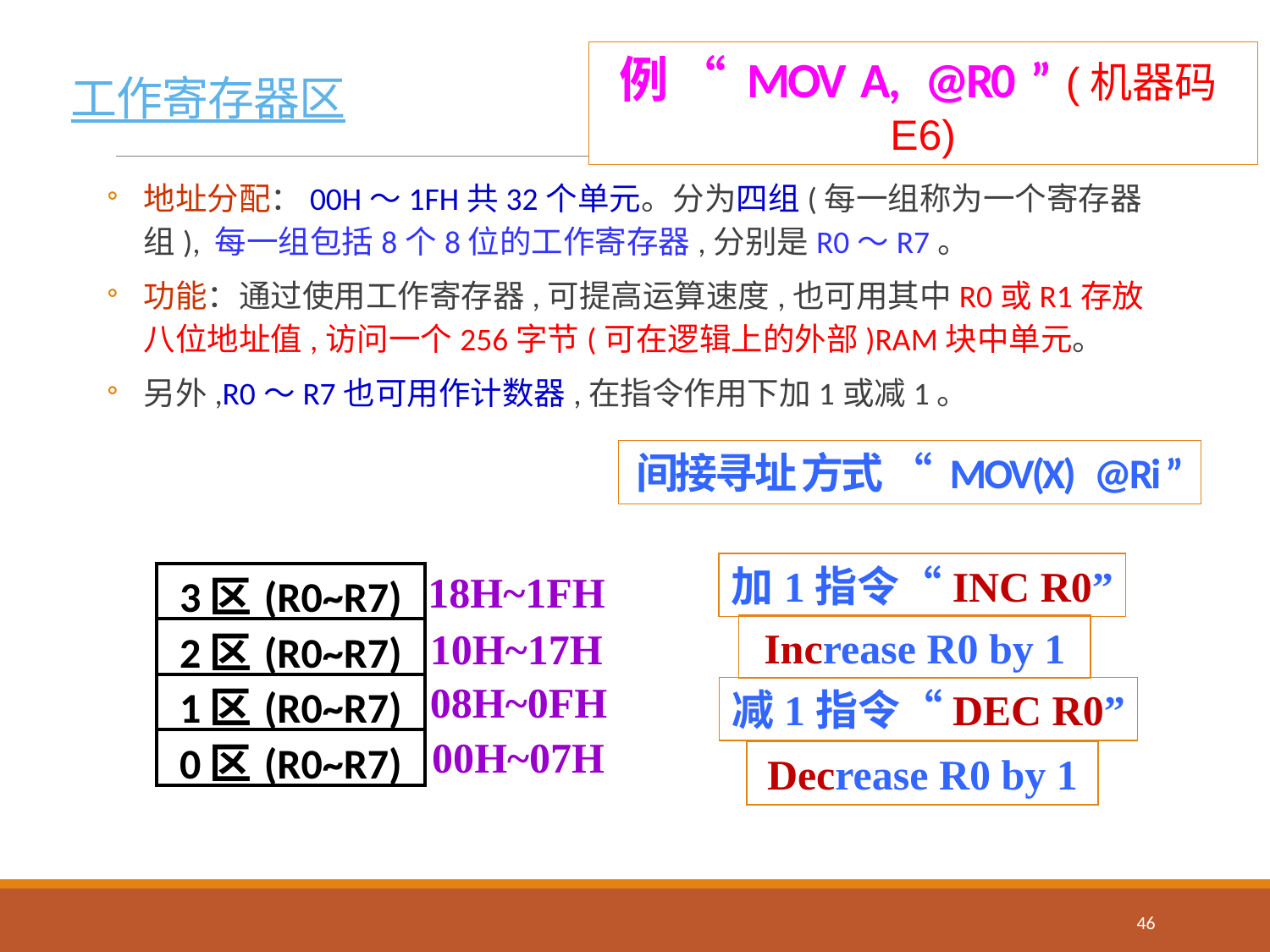

例 “ MOV  A,   @R0  ” (机器码E6)
# 工作寄存器区
地址分配：00H～1FH共32个单元。分为四组(每一组称为一个寄存器组), 每一组包括8个8位的工作寄存器,分别是R0～R7。
功能：通过使用工作寄存器,可提高运算速度,也可用其中R0或R1存放八位地址值,访问一个256字节(可在逻辑上的外部)RAM块中单元。
另外,R0～R7也可用作计数器,在指令作用下加1或减1。
间接寻址 方式 “ MOV(X)   @Ri ”
加1指令“INC R0”
| 3区(R0~R7) |
| --- |
| 2区(R0~R7) |
| 1区(R0~R7) |
| 0区(R0~R7) |
18H~1FH
10H~17H
08H~0FH
00H~07H
Increase R0 by 1
减1指令“DEC R0”
Decrease R0 by 1
46